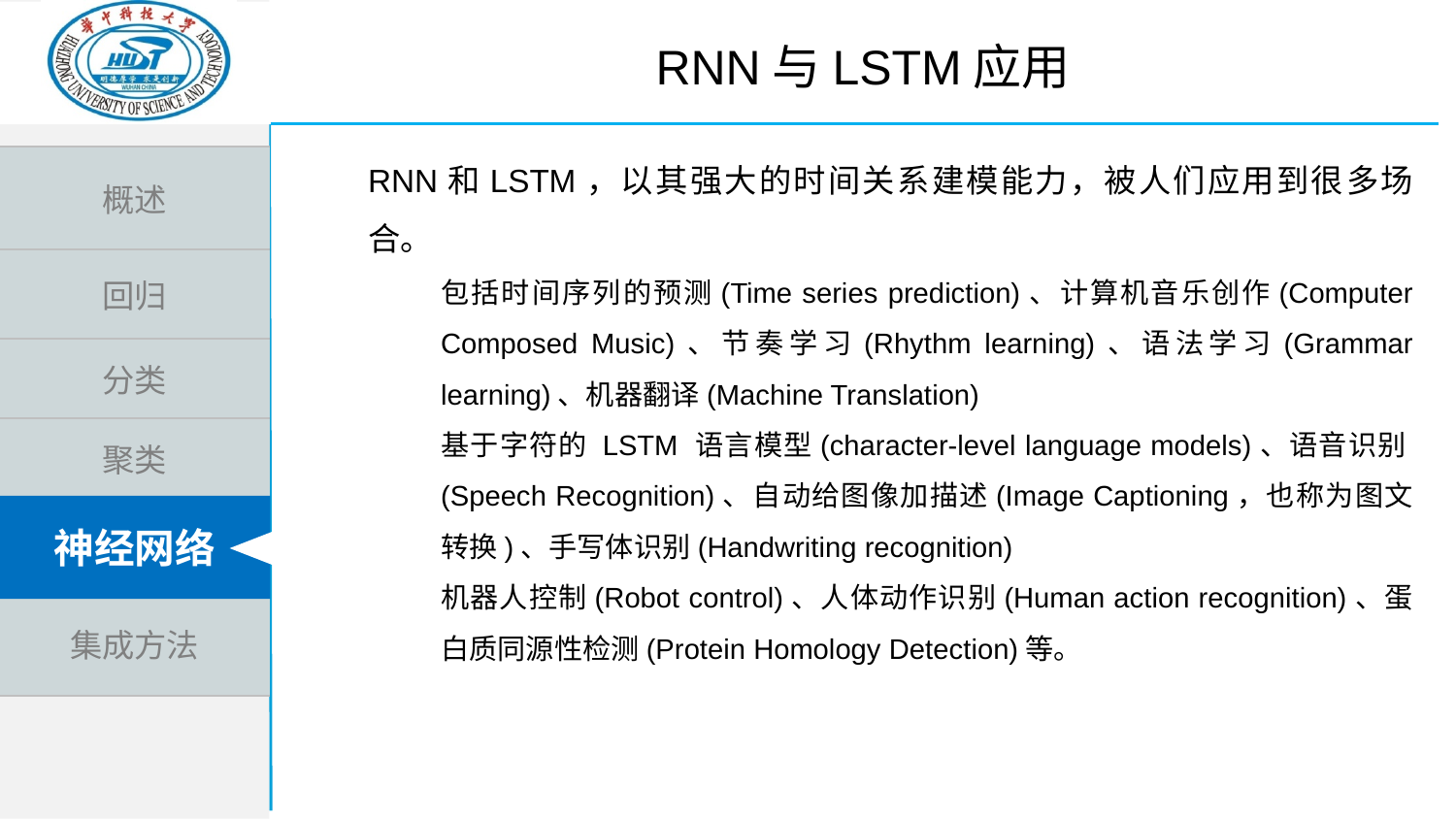

RNN与LSTM应用

RNN和LSTM，以其强大的时间关系建模能力，被人们应用到很多场合。
包括时间序列的预测(Time series prediction)、计算机音乐创作(Computer Composed Music)、节奏学习(Rhythm learning)、语法学习(Grammar learning)、机器翻译(Machine Translation)
基于字符的 LSTM 语言模型(character-level language models)、语音识别(Speech Recognition)、自动给图像加描述(Image Captioning，也称为图文转换)、手写体识别(Handwriting recognition)
机器人控制(Robot control)、人体动作识别(Human action recognition)、蛋白质同源性检测(Protein Homology Detection)等。